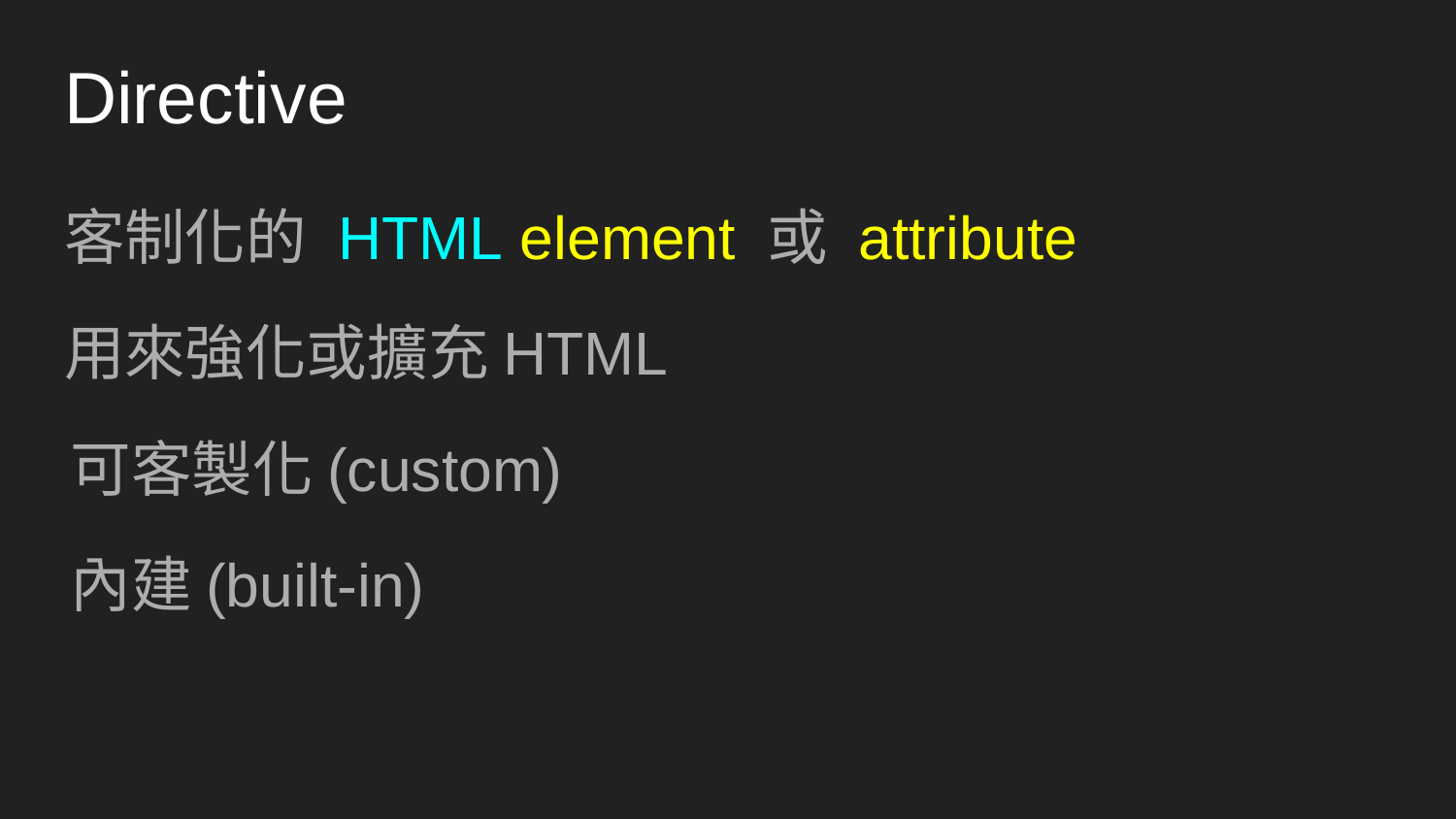

# Directive
客制化的 HTML element 或 attribute
用來強化或擴充HTML
可客製化(custom)
內建(built-in)